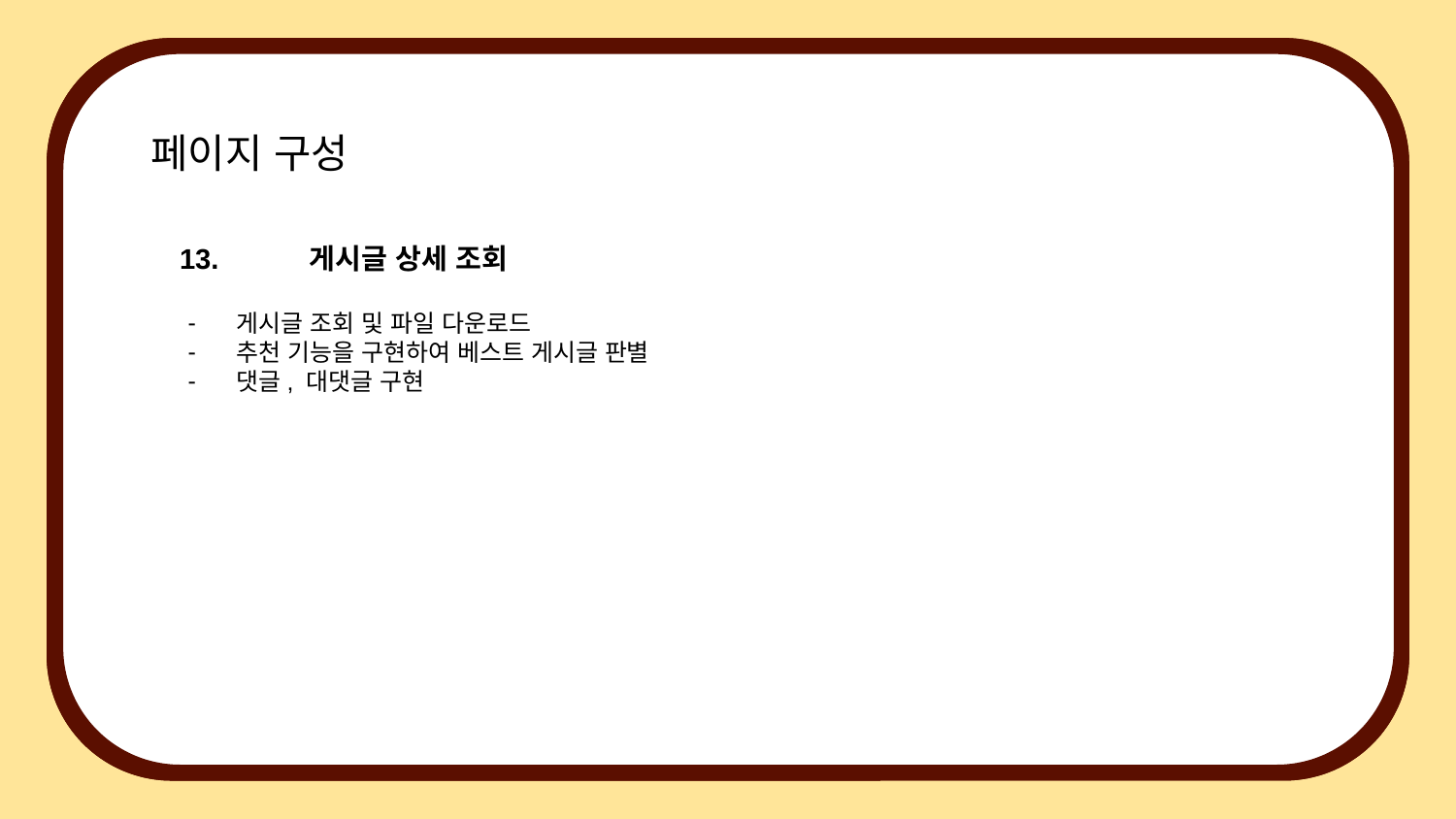

페이지 구성
  13.	게시글 상세 조회

게시글 조회 및 파일 다운로드
추천 기능을 구현하여 베스트 게시글 판별
댓글, 대댓글 구현